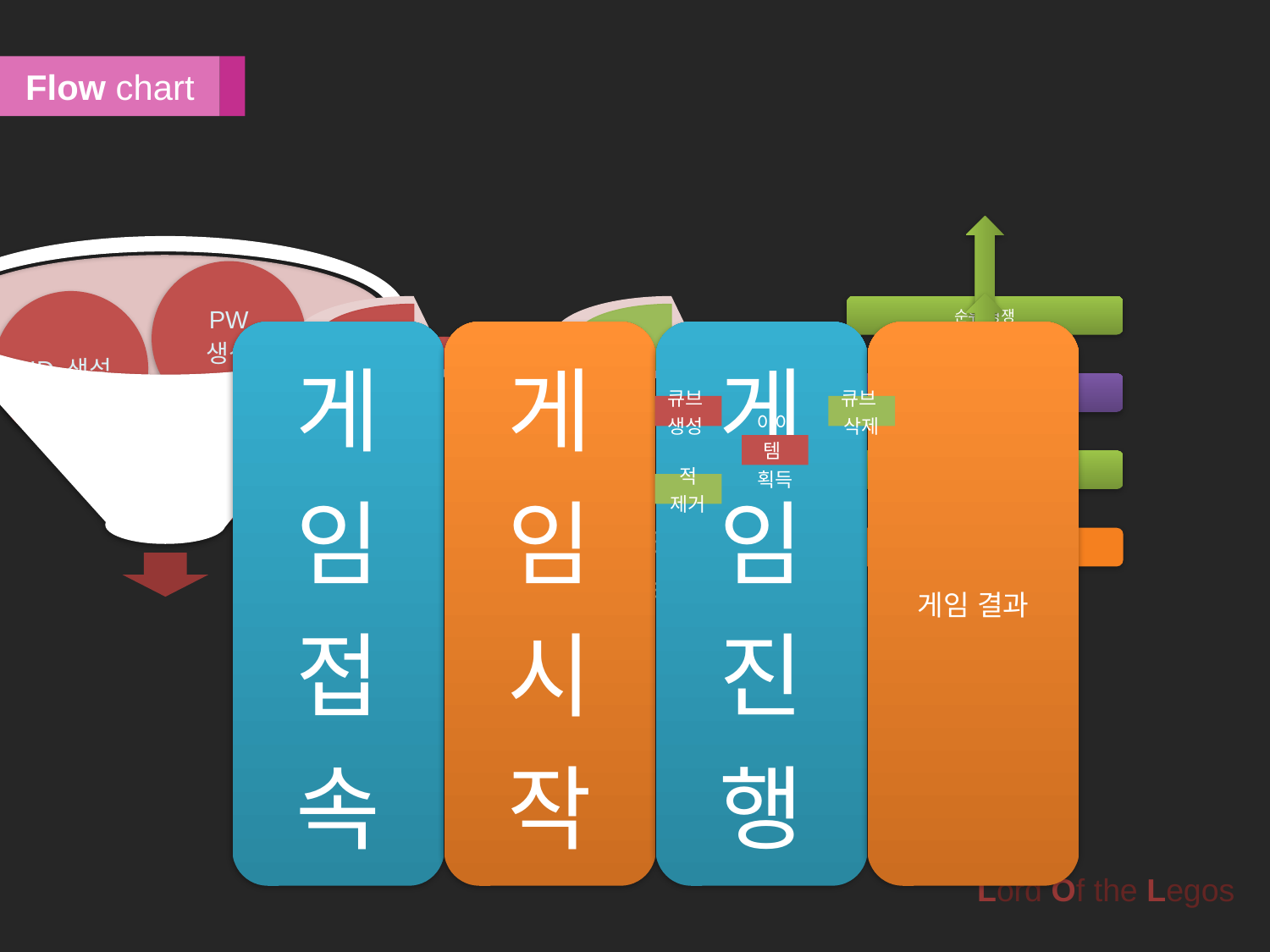

Flow chart

PW 생성
ID 생성
로그인
방 생성/선택
캐릭터 선택
시간 제한
순위 경쟁
게임 종료
게임 접속
게임 시작
게임 결과
게임 진행
큐브
생성
큐브
삭제
아이템
획득
적 제거
Lord Of the Legos